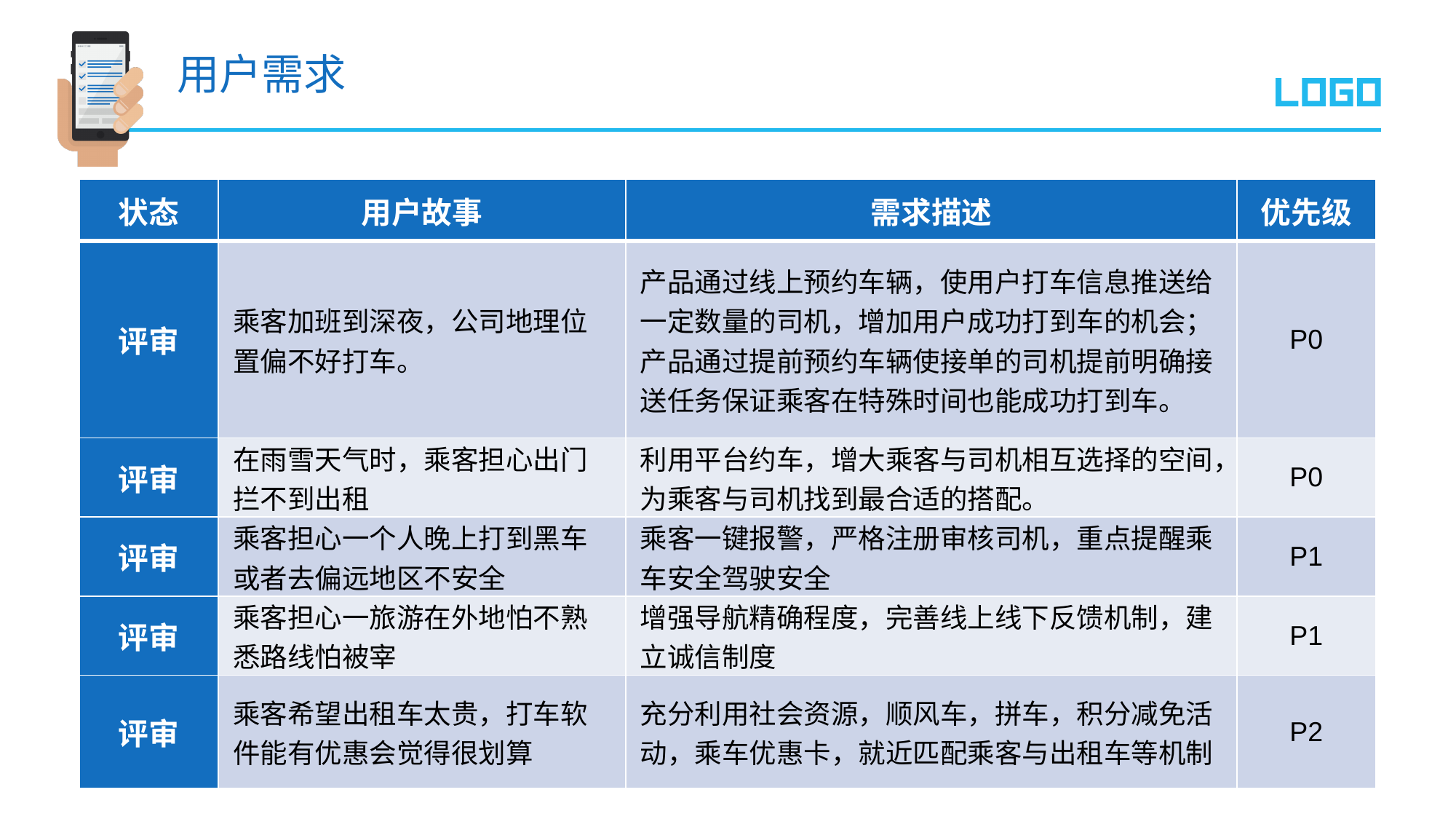

用户需求
| 状态 | 用户故事 | 需求描述 | 优先级 |
| --- | --- | --- | --- |
| 评审 | 乘客加班到深夜，公司地理位置偏不好打车。 | 产品通过线上预约车辆，使用户打车信息推送给一定数量的司机，增加用户成功打到车的机会；产品通过提前预约车辆使接单的司机提前明确接送任务保证乘客在特殊时间也能成功打到车。 | P0 |
| 评审 | 在雨雪天气时，乘客担心出门拦不到出租 | 利用平台约车，增大乘客与司机相互选择的空间，为乘客与司机找到最合适的搭配。 | P0 |
| 评审 | 乘客担心一个人晚上打到黑车或者去偏远地区不安全 | 乘客一键报警，严格注册审核司机，重点提醒乘车安全驾驶安全 | P1 |
| 评审 | 乘客担心一旅游在外地怕不熟悉路线怕被宰 | 增强导航精确程度，完善线上线下反馈机制，建立诚信制度 | P1 |
| 评审 | 乘客希望出租车太贵，打车软件能有优惠会觉得很划算 | 充分利用社会资源，顺风车，拼车，积分减免活动，乘车优惠卡，就近匹配乘客与出租车等机制 | P2 |